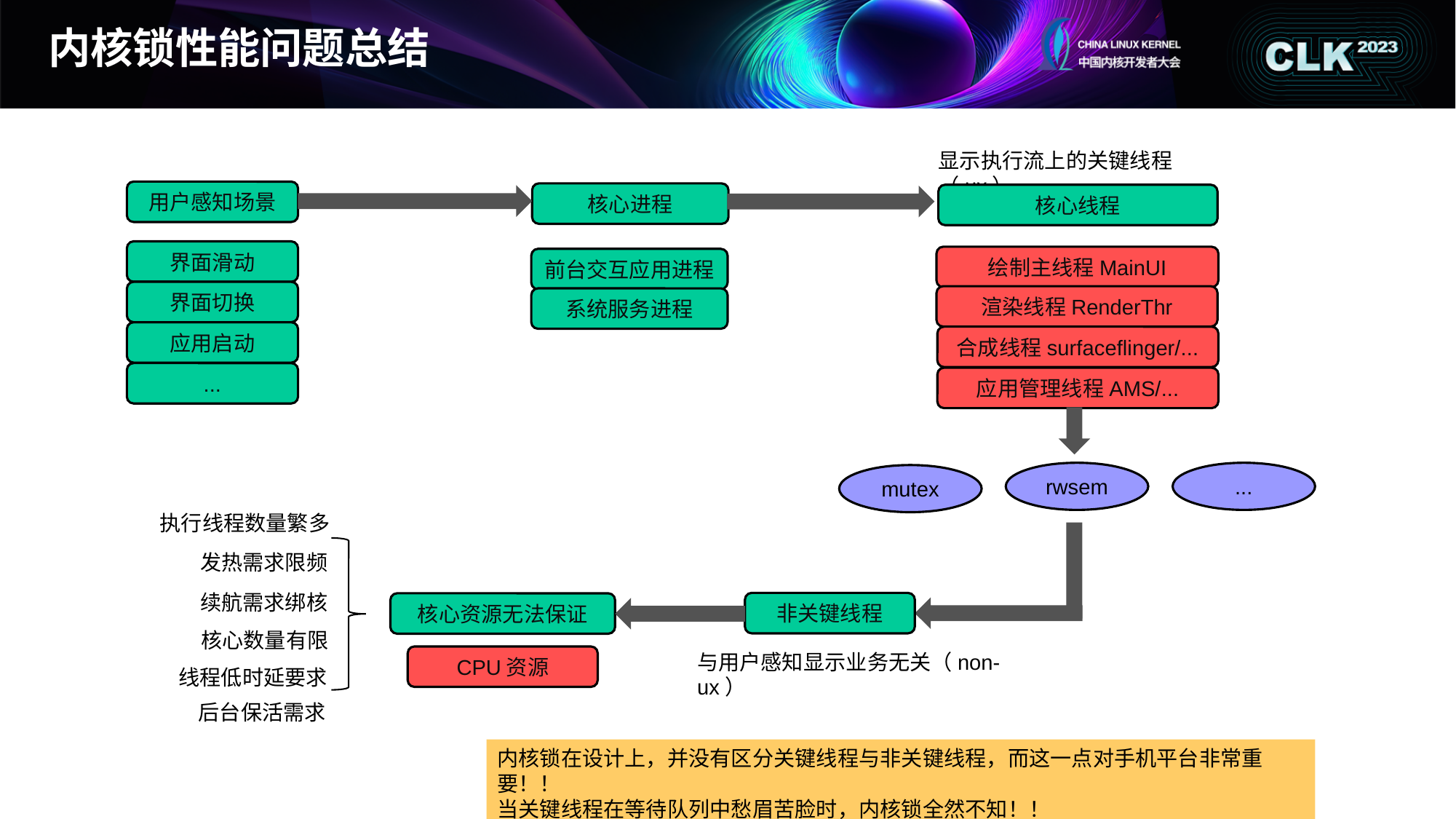

内核锁性能问题总结
显示执行流上的关键线程（ux）
用户感知场景
核心进程
核心线程

界面滑动
绘制主线程MainUI
前台交互应用进程
界面切换
渲染线程RenderThr
系统服务进程
应用启动
合成线程surfaceflinger/...
...
应用管理线程AMS/...

rwsem
...
mutex
执行线程数量繁多

发热需求限频
续航需求绑核
非关键线程
核心资源无法保证

核心数量有限
与用户感知显示业务无关（non-ux）
CPU资源
线程低时延要求
后台保活需求
内核锁在设计上，并没有区分关键线程与非关键线程，而这一点对手机平台非常重要！！
当关键线程在等待队列中愁眉苦脸时，内核锁全然不知！！